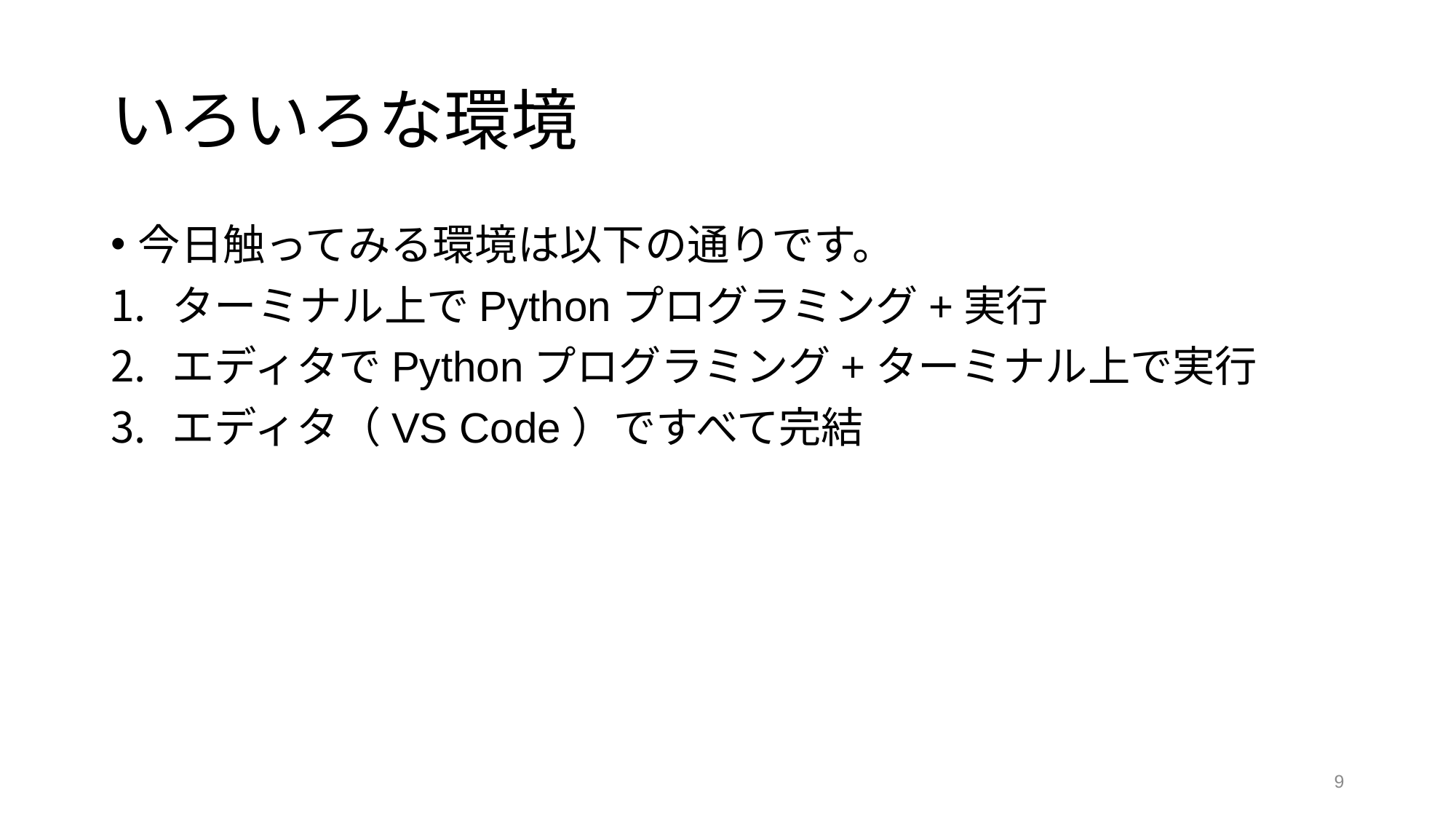

# いろいろな環境
今日触ってみる環境は以下の通りです。
ターミナル上でPythonプログラミング+実行
エディタでPythonプログラミング+ターミナル上で実行
エディタ（VS Code）ですべて完結

9